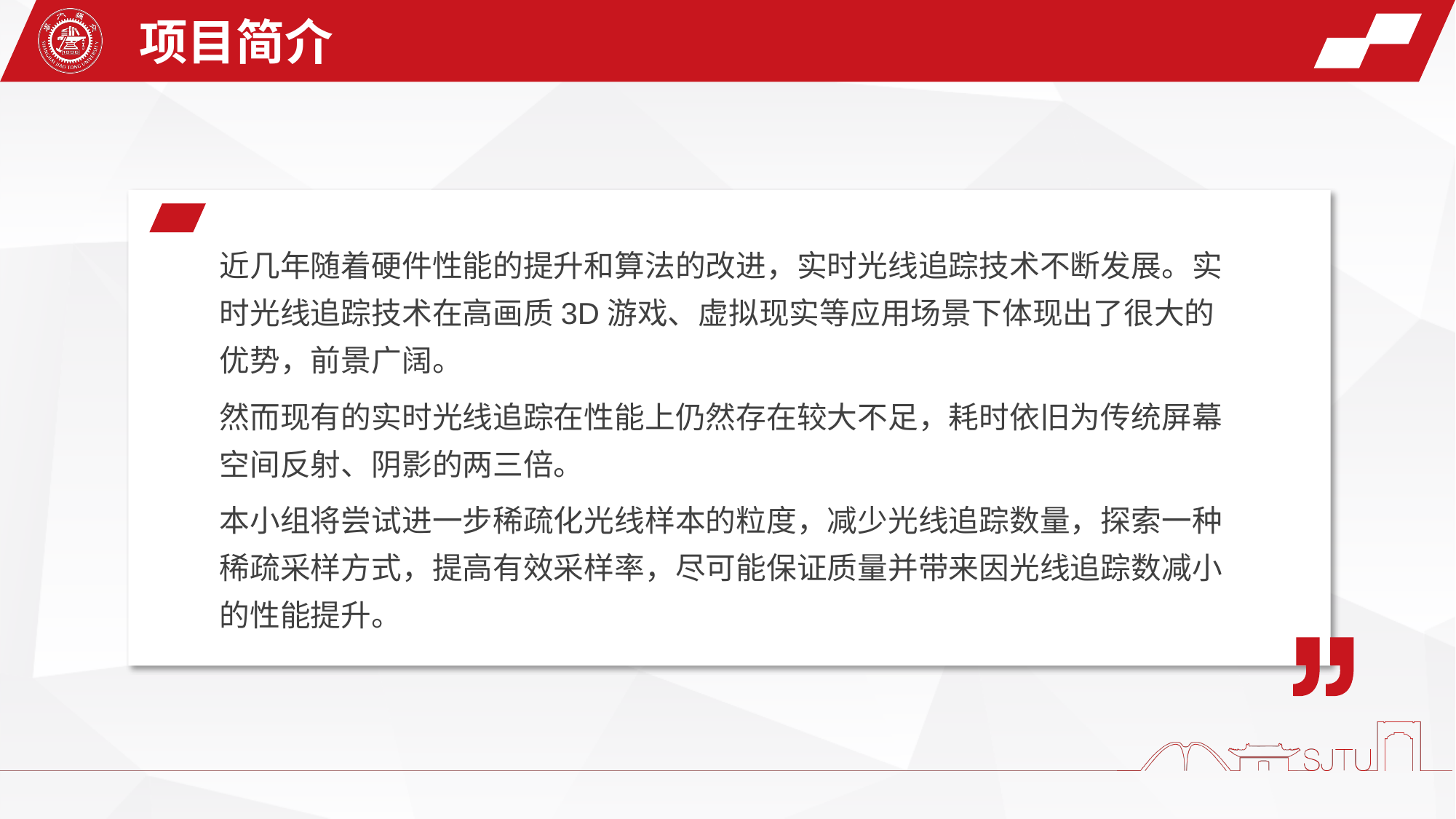

项目简介

近几年随着硬件性能的提升和算法的改进，实时光线追踪技术不断发展。实时光线追踪技术在高画质3D游戏、虚拟现实等应用场景下体现出了很大的优势，前景广阔。
然而现有的实时光线追踪在性能上仍然存在较大不足，耗时依旧为传统屏幕空间反射、阴影的两三倍。
本小组将尝试进一步稀疏化光线样本的粒度，减少光线追踪数量，探索一种稀疏采样方式，提高有效采样率，尽可能保证质量并带来因光线追踪数减小的性能提升。